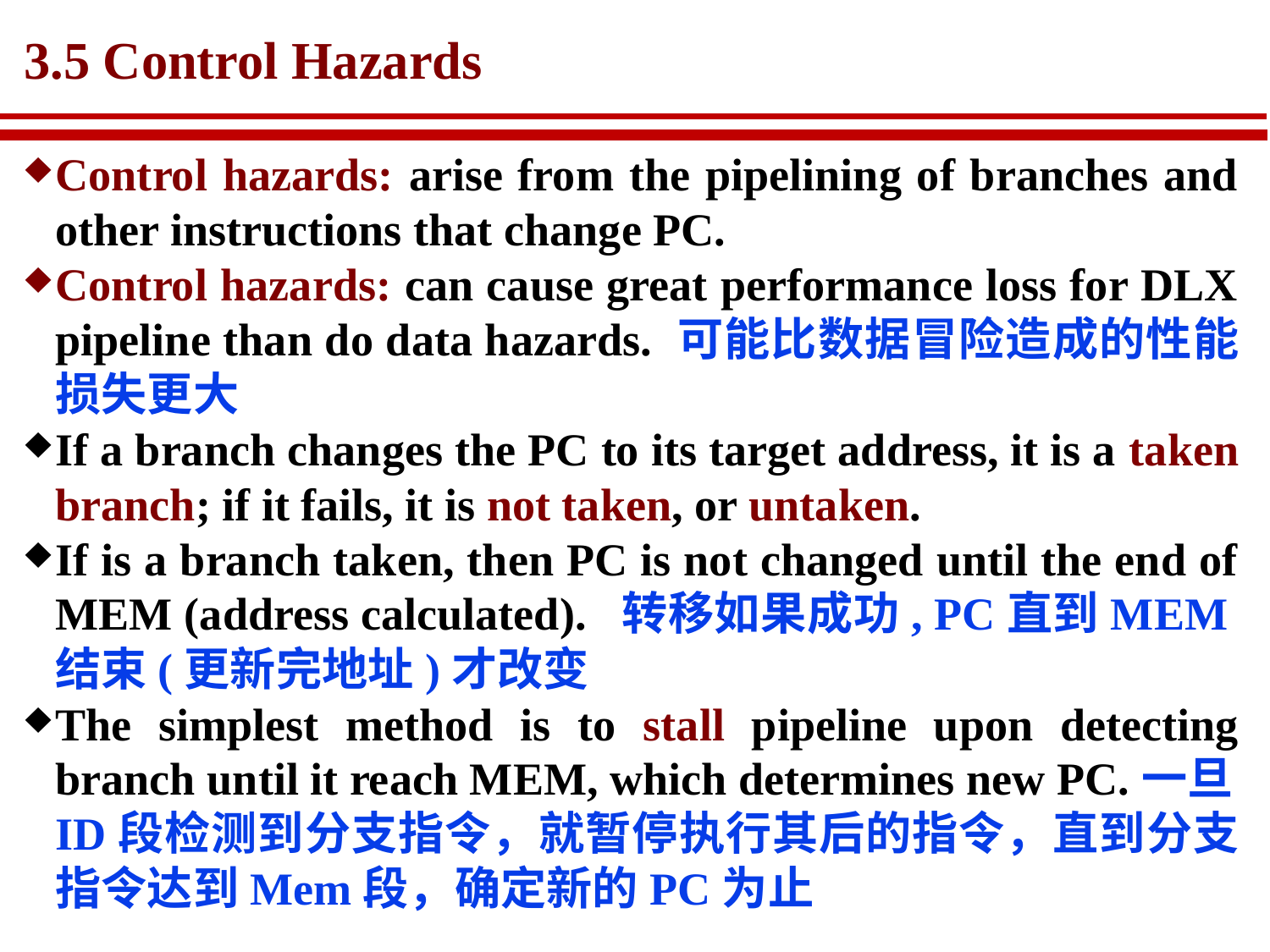

# 3.5 Control Hazards
Control hazards: arise from the pipelining of branches and other instructions that change PC.
Control hazards: can cause great performance loss for DLX pipeline than do data hazards. 可能比数据冒险造成的性能损失更大
If a branch changes the PC to its target address, it is a taken branch; if it fails, it is not taken, or untaken.
If is a branch taken, then PC is not changed until the end of MEM (address calculated).  转移如果成功, PC直到MEM结束(更新完地址)才改变
The simplest method is to stall pipeline upon detecting branch until it reach MEM, which determines new PC.一旦ID段检测到分支指令，就暂停执行其后的指令，直到分支指令达到Mem段，确定新的PC为止